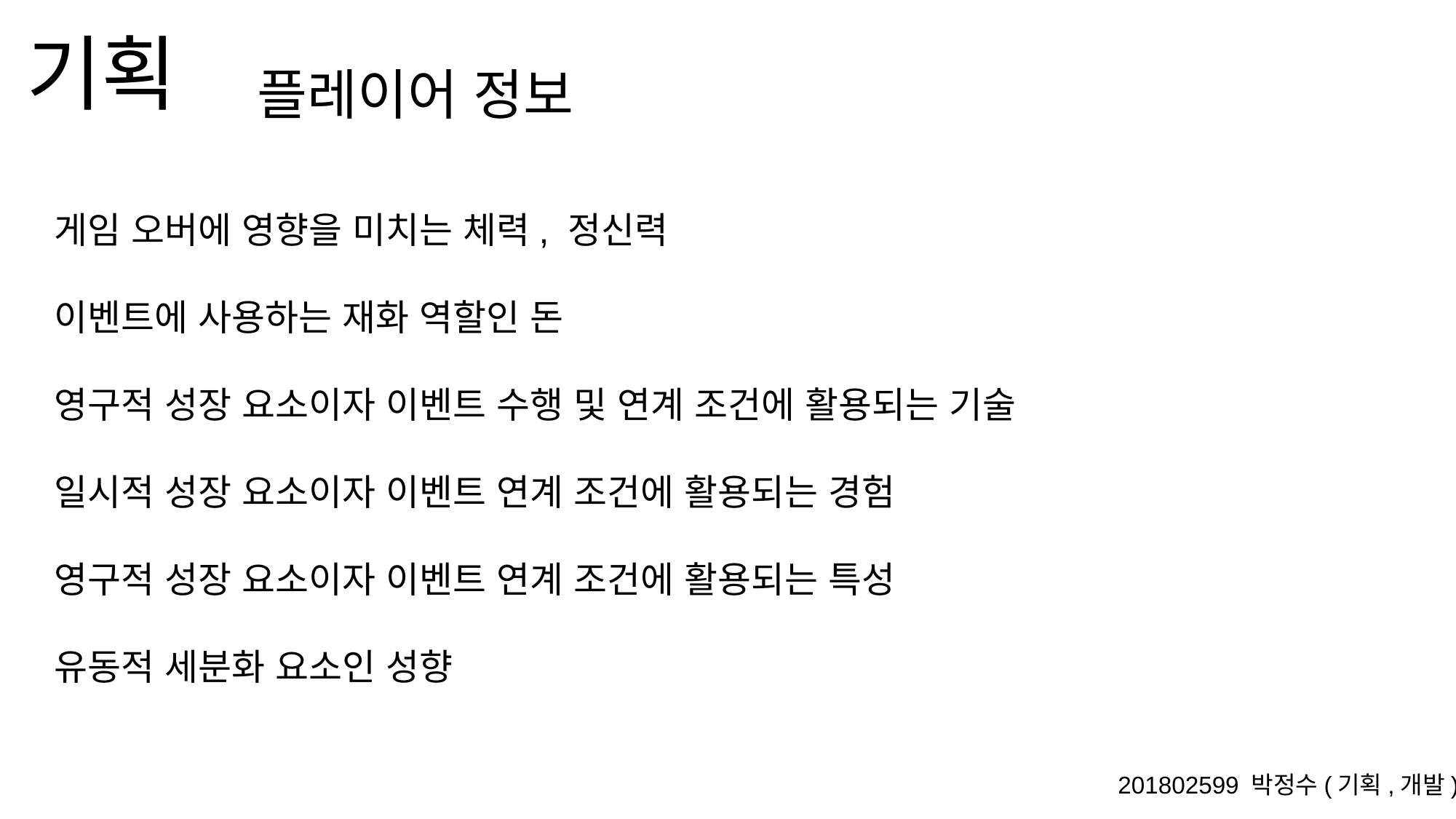

플레이어 정보
게임 오버에 영향을 미치는 체력, 정신력

이벤트에 사용하는 재화 역할인 돈

영구적 성장 요소이자 이벤트 수행 및 연계 조건에 활용되는 기술

일시적 성장 요소이자 이벤트 연계 조건에 활용되는 경험

영구적 성장 요소이자 이벤트 연계 조건에 활용되는 특성

유동적 세분화 요소인 성향